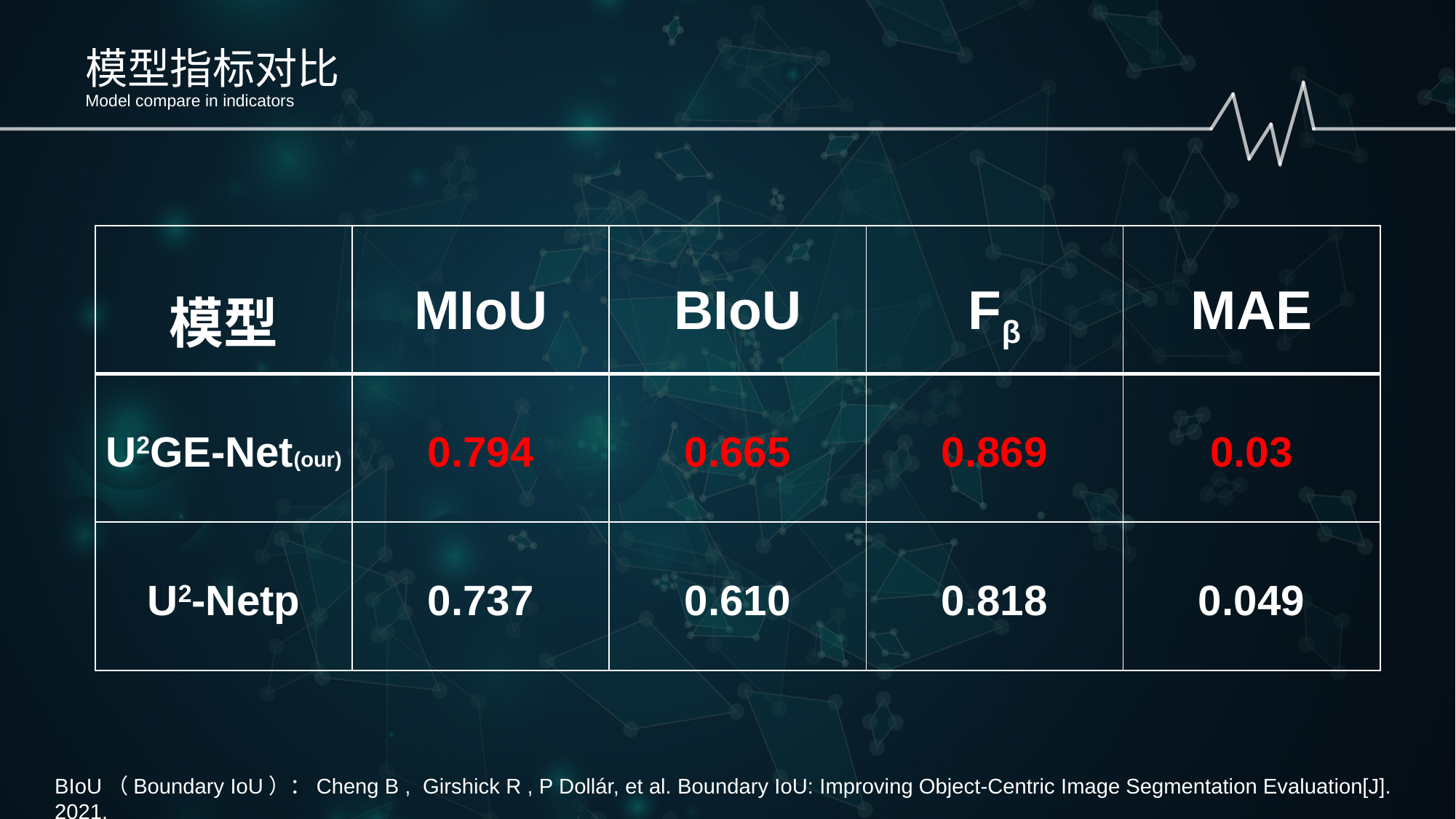

模型指标对比
Model compare in indicators
| 模型 | MIoU | BIoU | Fβ | MAE |
| --- | --- | --- | --- | --- |
| U2GE-Net(our) | 0.794 | 0.665 | 0.869 | 0.03 |
| U2-Netp | 0.737 | 0.610 | 0.818 | 0.049 |
BIoU（Boundary IoU）：Cheng B ,  Girshick R , P Dollár, et al. Boundary IoU: Improving Object-Centric Image Segmentation Evaluation[J].  2021.